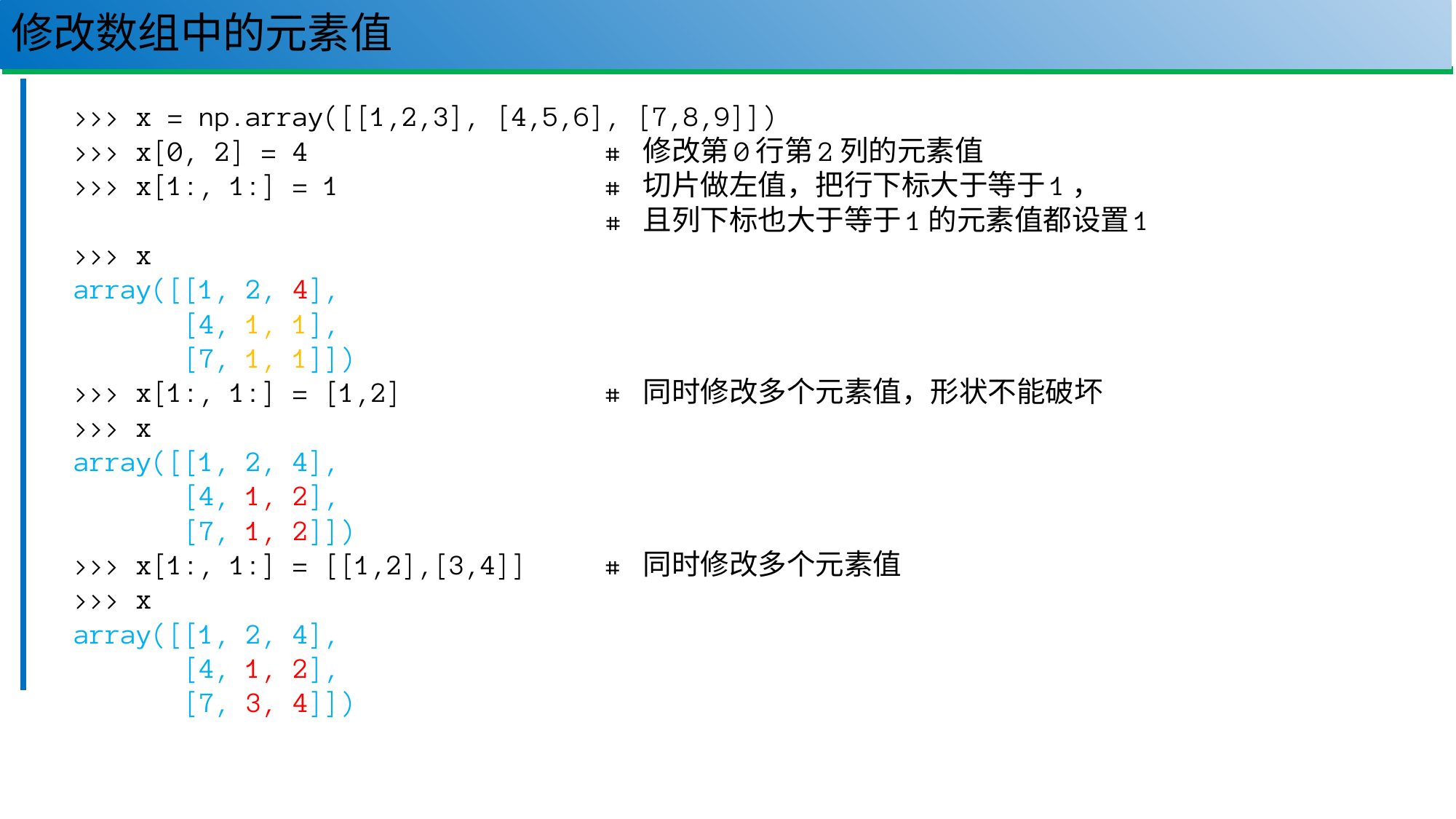

# 修改数组中的元素值
75
>>> x = np.array([[1,2,3], [4,5,6], [7,8,9]])
>>> x[0, 2] = 4                   # 修改第0行第2列的元素值
>>> x[1:, 1:] = 1                 # 切片做左值，把行下标大于等于1，
                                  # 且列下标也大于等于1的元素值都设置1
>>> x
array([[1, 2, 4],
       [4, 1, 1],
       [7, 1, 1]])
>>> x[1:, 1:] = [1,2]             # 同时修改多个元素值，形状不能破坏
>>> x
array([[1, 2, 4],
       [4, 1, 2],
       [7, 1, 2]])
>>> x[1:, 1:] = [[1,2],[3,4]]     # 同时修改多个元素值
>>> x
array([[1, 2, 4],
       [4, 1, 2],
       [7, 3, 4]])